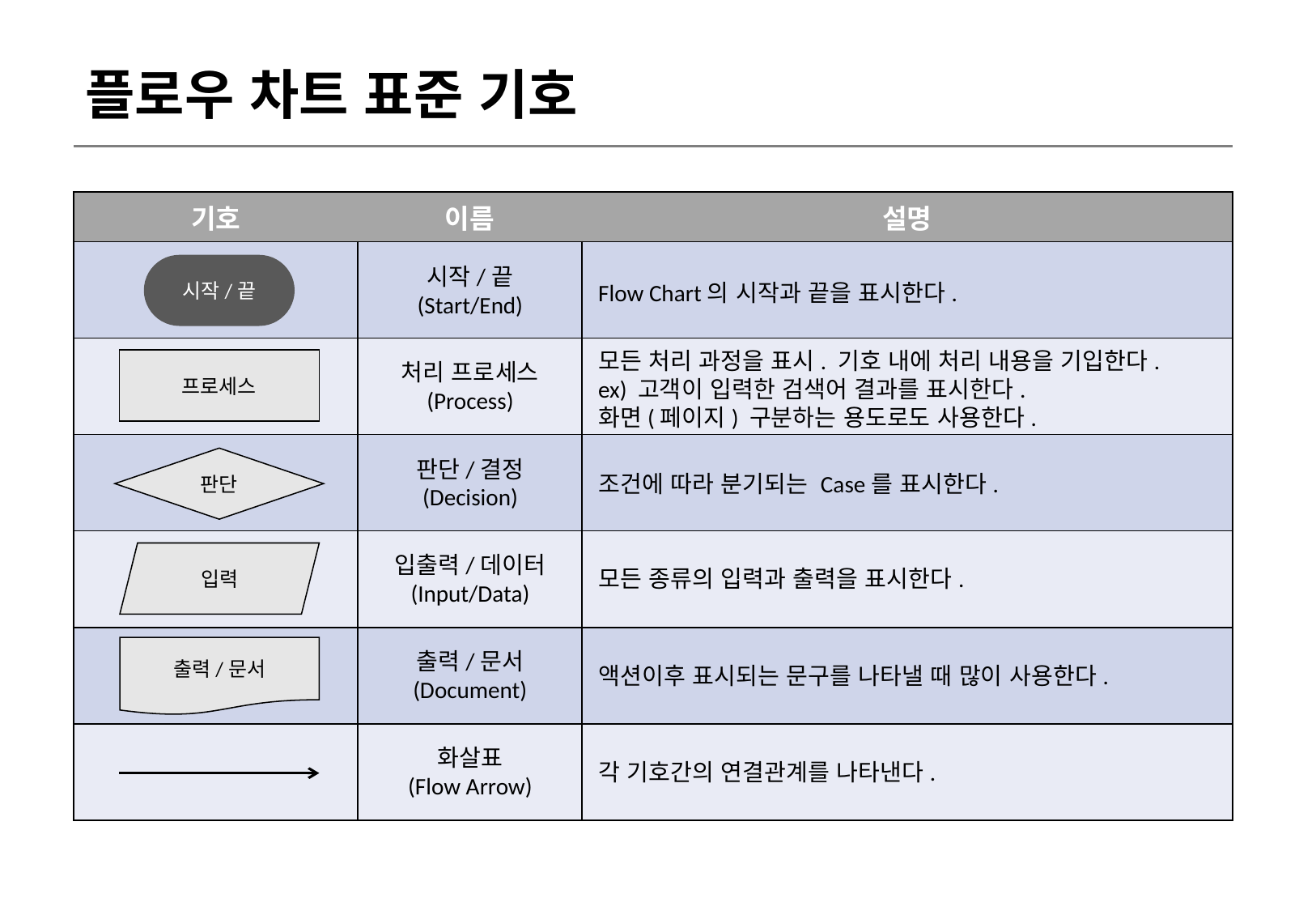

플로우 차트 표준 기호
| 기호 | 이름 | 설명 |
| --- | --- | --- |
|  |  |  |
|  |  |  |
|  |  |  |
|  |  |  |
|  |  |  |
|  |  |  |
시작/끝
시작/끝
(Start/End)
Flow Chart의 시작과 끝을 표시한다.
모든 처리 과정을 표시. 기호 내에 처리 내용을 기입한다.
ex) 고객이 입력한 검색어 결과를 표시한다.
화면(페이지) 구분하는 용도로도 사용한다.
프로세스
처리 프로세스
(Process)
판단/결정
(Decision)
판단
조건에 따라 분기되는 Case를 표시한다.
입력
입출력/데이터
(Input/Data)
모든 종류의 입력과 출력을 표시한다.
출력/문서
출력/문서
(Document)
액션이후 표시되는 문구를 나타낼 때 많이 사용한다.
화살표
(Flow Arrow)
각 기호간의 연결관계를 나타낸다.